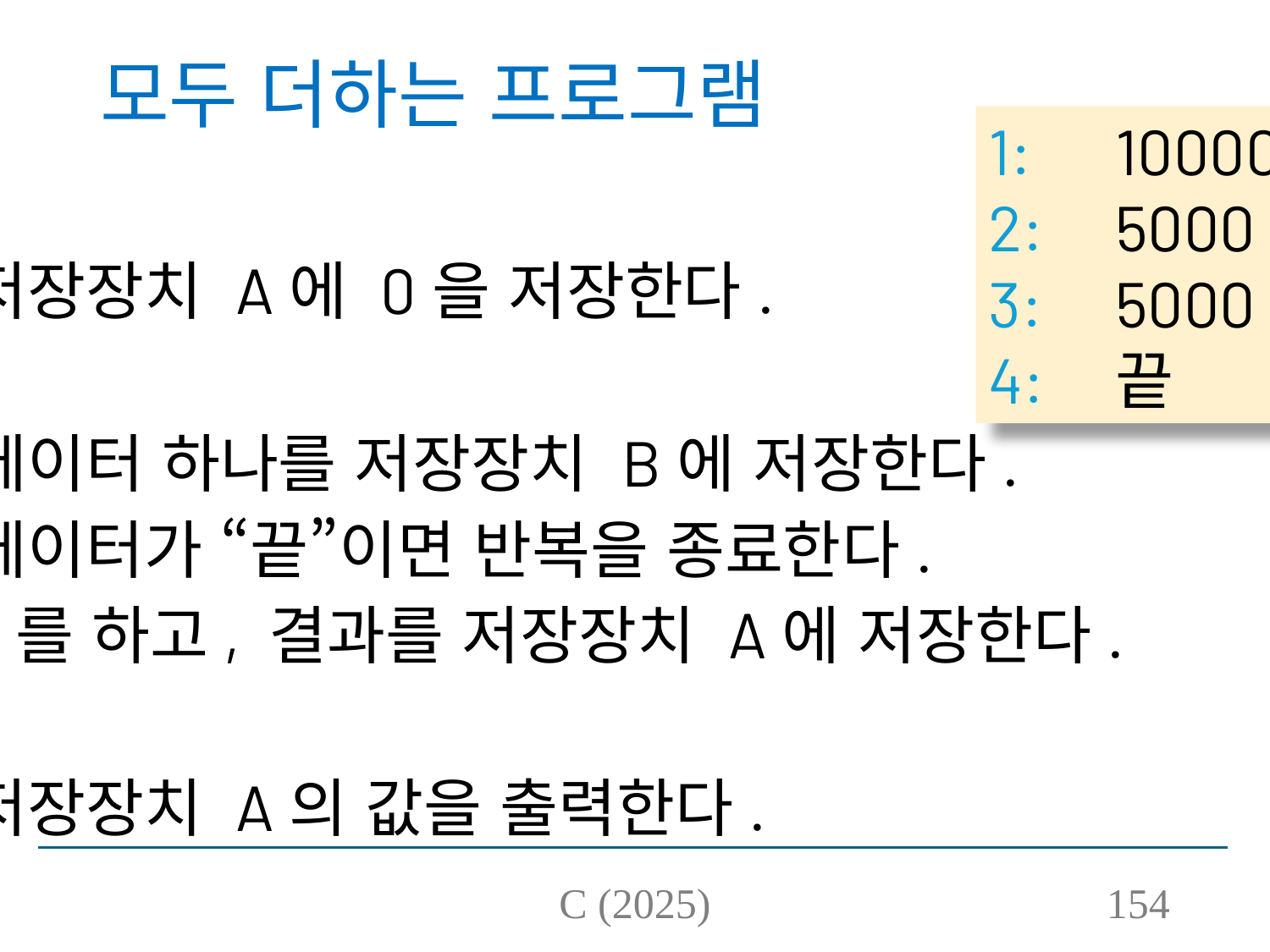

# 모두 더하는 프로그램
1:	10000
2:	5000
3:	5000
4:	끝
저장장치 A에 0을 저장한다.

데이터 하나를 저장장치 B에 저장한다.
데이터가 “끝”이면 반복을 종료한다.
+를 하고, 결과를 저장장치 A에 저장한다.

저장장치 A의 값을 출력한다.

C (2025)
154